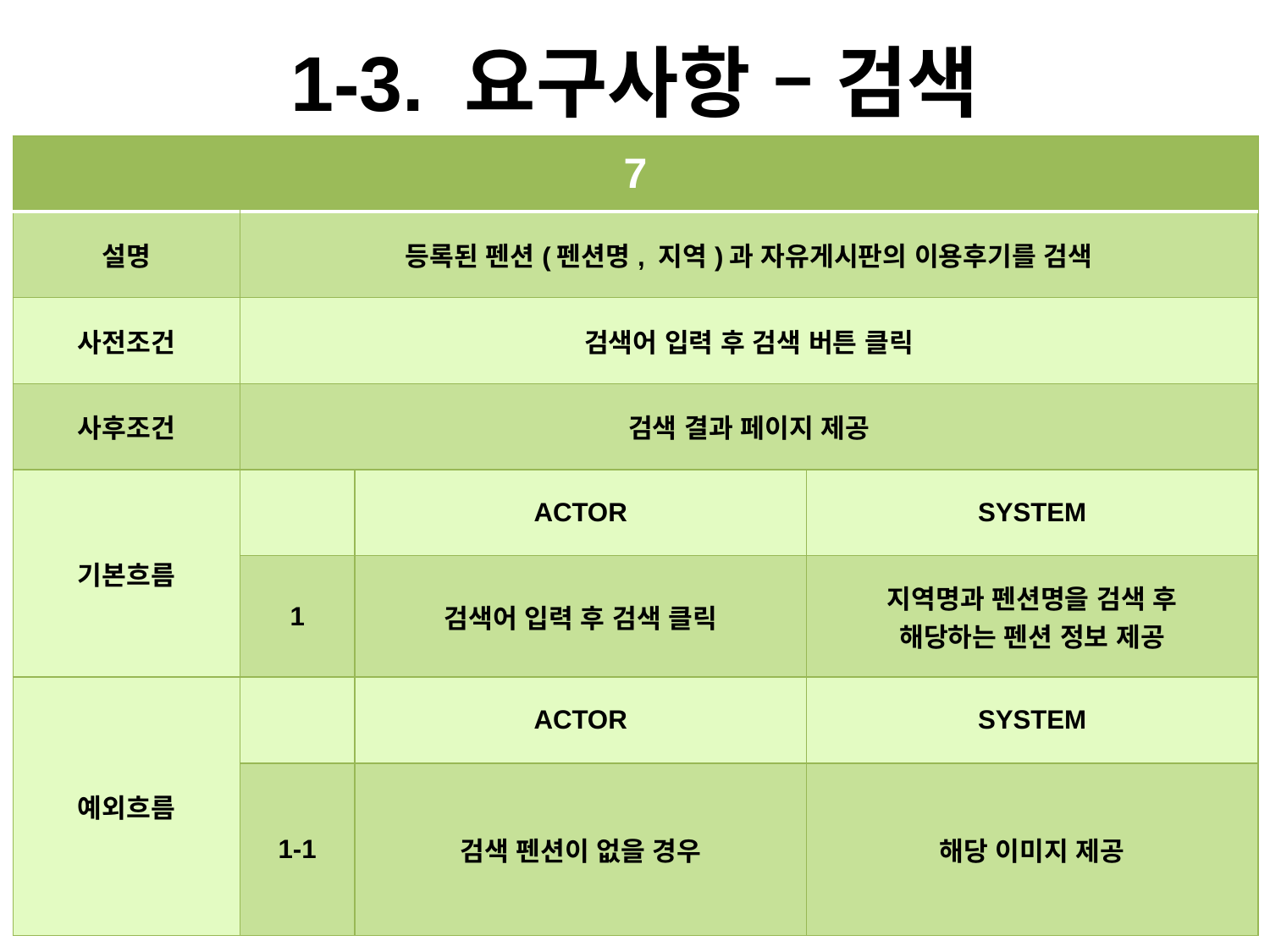

# 1-3. 요구사항 – 검색
| 7 |  |  |  |
| --- | --- | --- | --- |
| 설명 | 등록된 펜션(펜션명, 지역)과 자유게시판의 이용후기를 검색 |  |  |
| 사전조건 | 검색어 입력 후 검색 버튼 클릭 |  |  |
| 사후조건 | 검색 결과 페이지 제공 |  |  |
| 기본흐름 |  | ACTOR | SYSTEM |
|  | 1 | 검색어 입력 후 검색 클릭 | 지역명과 펜션명을 검색 후 해당하는 펜션 정보 제공 |
| 예외흐름 |  | ACTOR | SYSTEM |
|  | 1-1 | 검색 펜션이 없을 경우 | 해당 이미지 제공 |